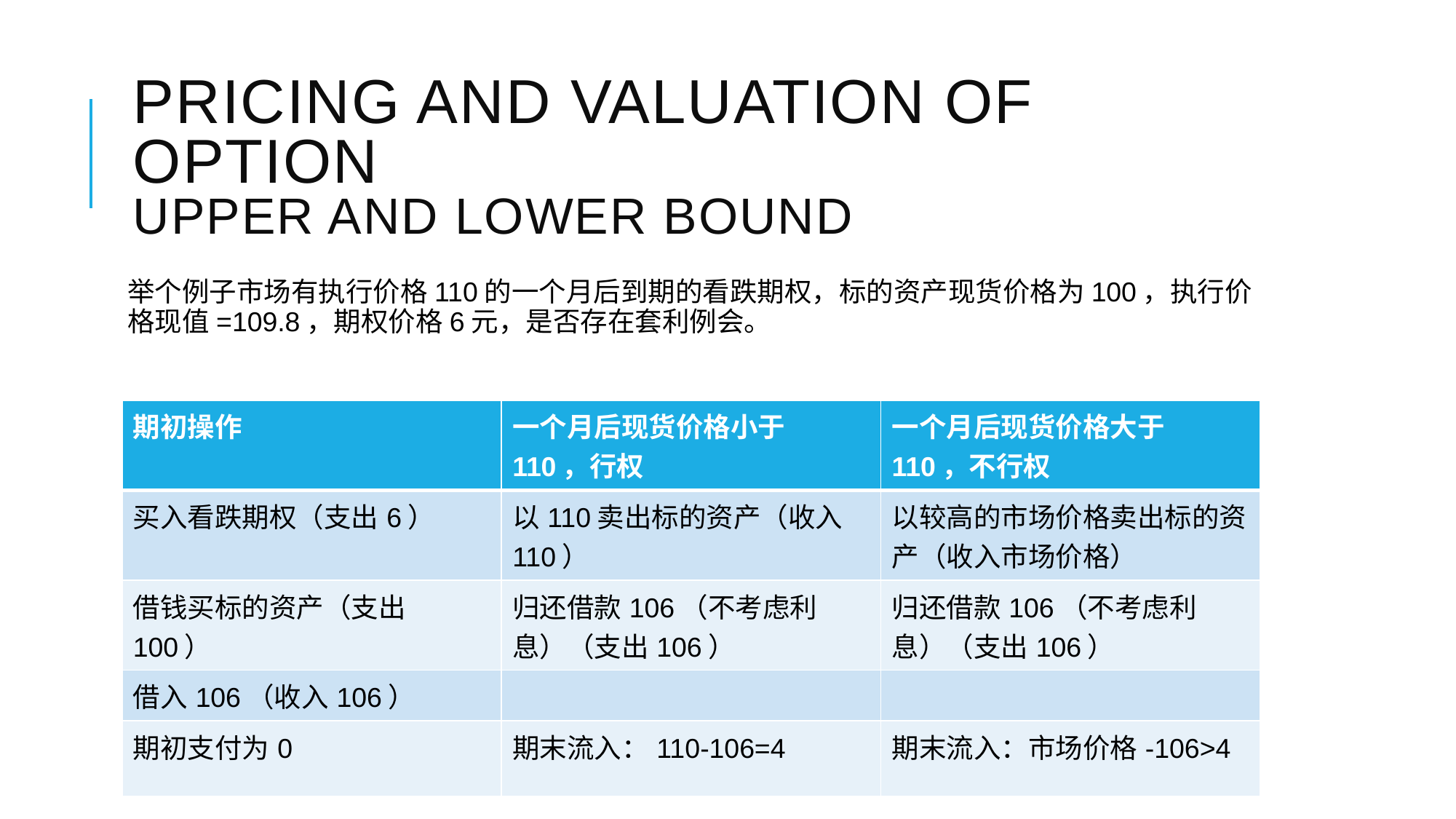

# Pricing and valuation of option upper and lower bound
举个例子市场有执行价格110的一个月后到期的看跌期权，标的资产现货价格为100，执行价格现值=109.8，期权价格6元，是否存在套利例会。

| 期初操作 | 一个月后现货价格小于110，行权 | 一个月后现货价格大于110，不行权 |
| --- | --- | --- |
| 买入看跌期权（支出6） | 以110卖出标的资产（收入110） | 以较高的市场价格卖出标的资产（收入市场价格） |
| 借钱买标的资产（支出100） | 归还借款106（不考虑利息）（支出106） | 归还借款106（不考虑利息）（支出106） |
| 借入106（收入106） |  |  |
| 期初支付为0 | 期末流入：110-106=4 | 期末流入：市场价格-106>4 |